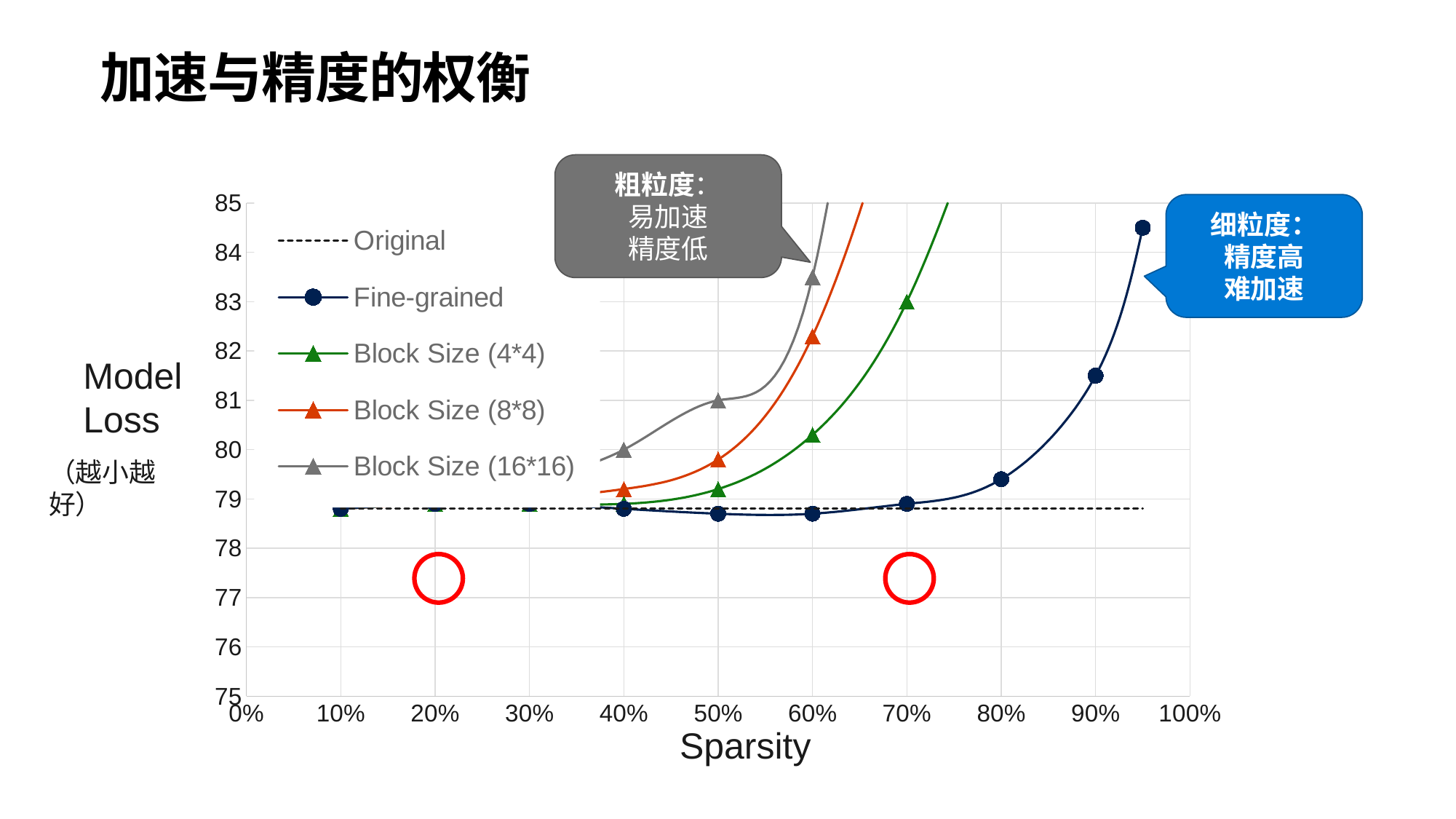

34
# 加速与精度的权衡
粗粒度：
易加速
精度低

### Chart

| Category | Original | Fine-grained | Block Size (4*4) | Block Size (8*8) | Block Size (16*16) |
|---|---|---|---|---|---|
细粒度：
精度高
难加速
Model
Loss
（越小越好）

Sparsity